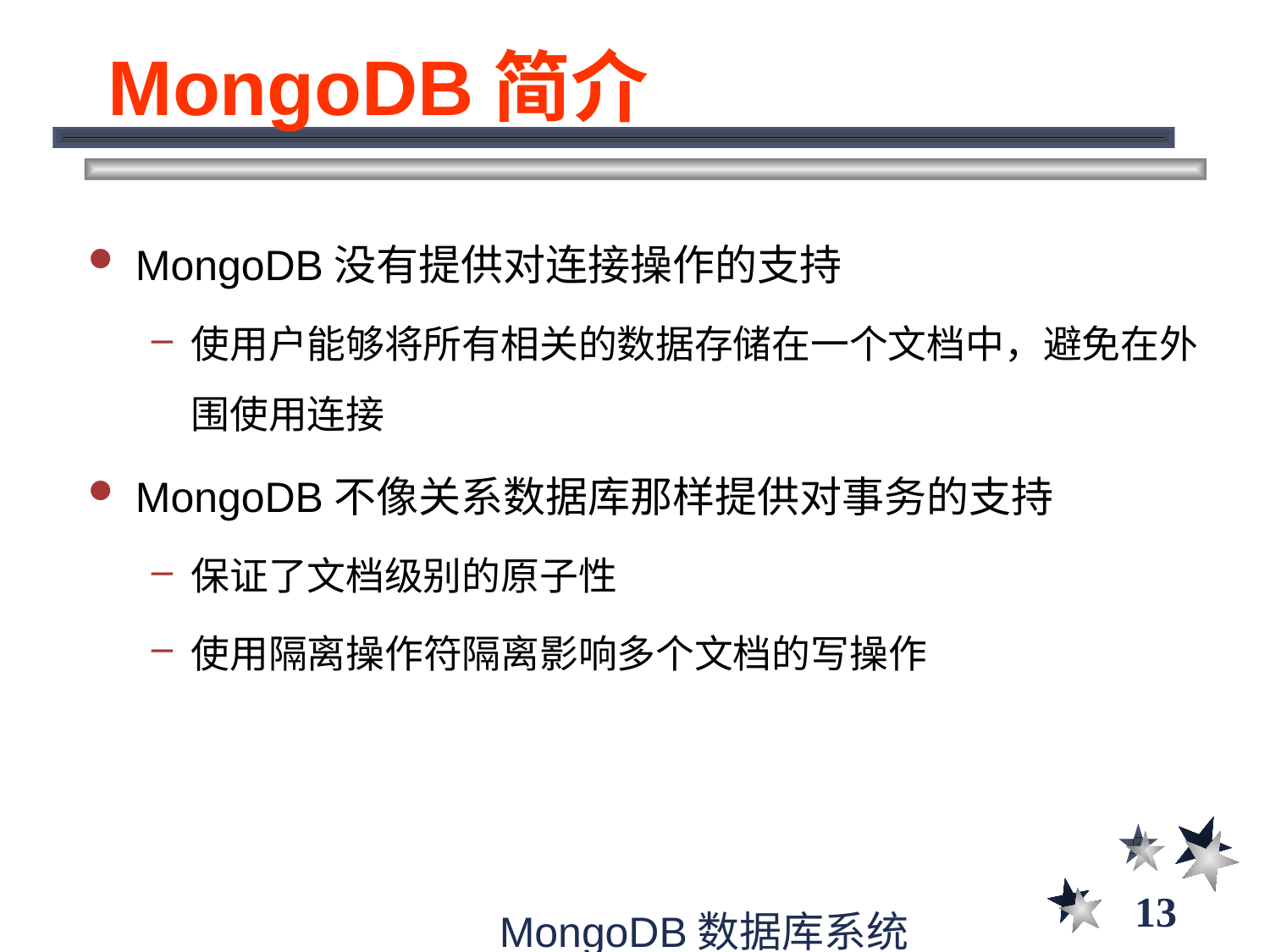

# MongoDB简介
MongoDB没有提供对连接操作的支持
使用户能够将所有相关的数据存储在一个文档中，避免在外围使用连接
MongoDB不像关系数据库那样提供对事务的支持
保证了文档级别的原子性
使用隔离操作符隔离影响多个文档的写操作
13
MongoDB数据库系统